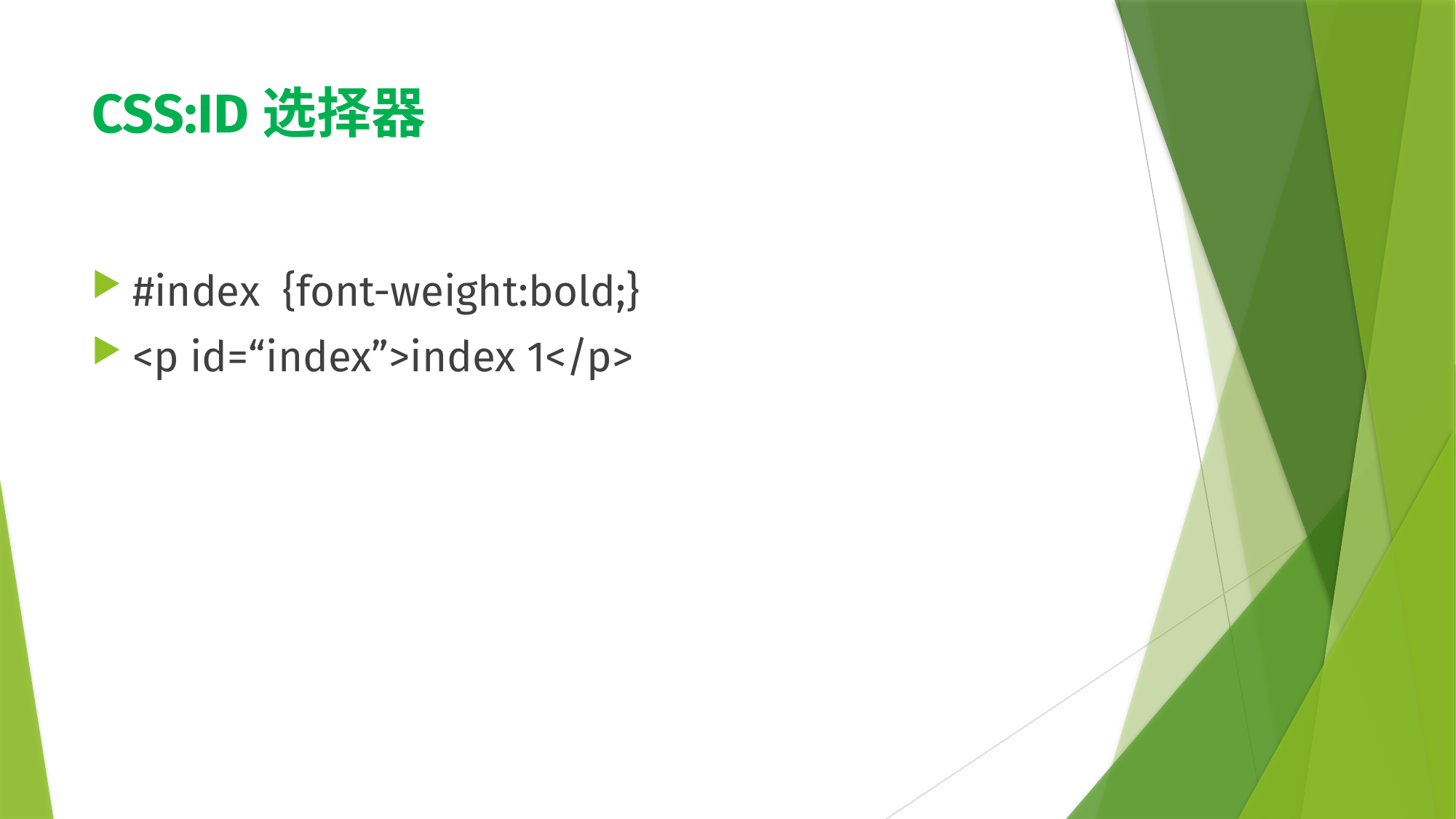

# CSS:ID选择器
#index  {font-weight:bold;}
<p id=“index”>index 1</p>